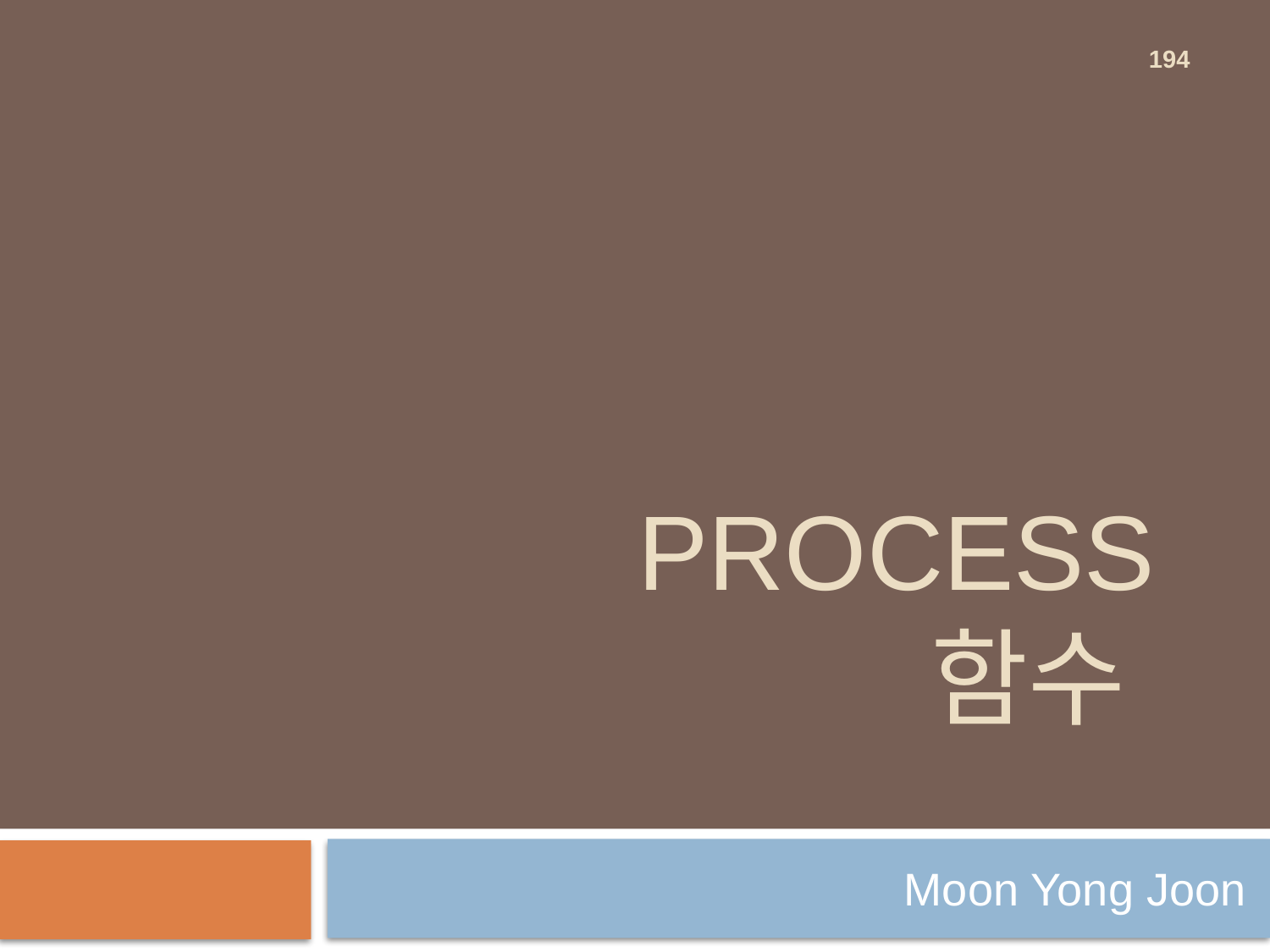

194
# Process 함수
Moon Yong Joon